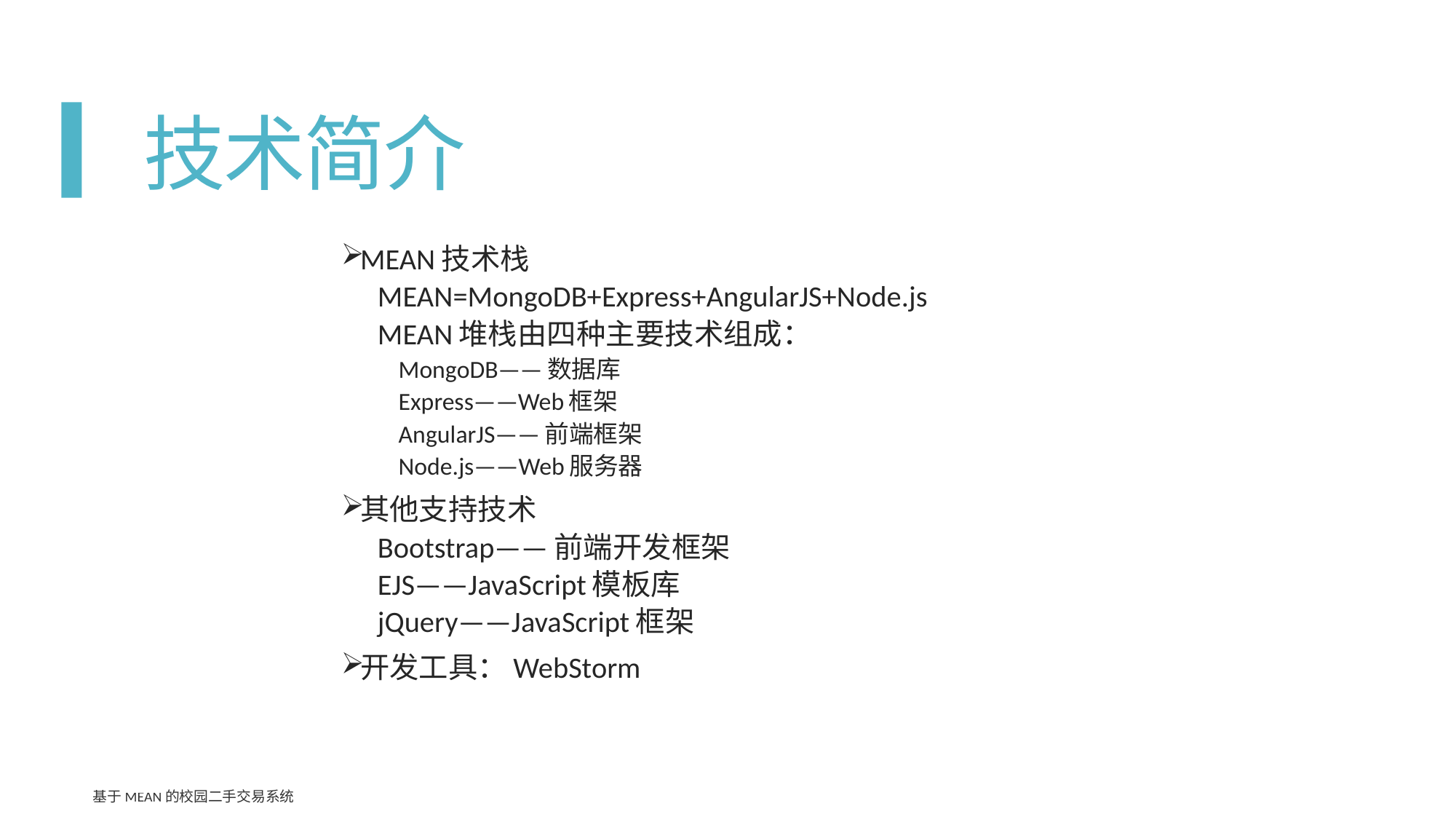

# 技术简介

MEAN技术栈
MEAN=MongoDB+Express+AngularJS+Node.js
MEAN堆栈由四种主要技术组成：
MongoDB——数据库
Express——Web框架
AngularJS——前端框架
Node.js——Web服务器
其他支持技术
Bootstrap——前端开发框架
EJS——JavaScript模板库
jQuery——JavaScript框架
开发工具：WebStorm
基于MEAN的校园二手交易系统